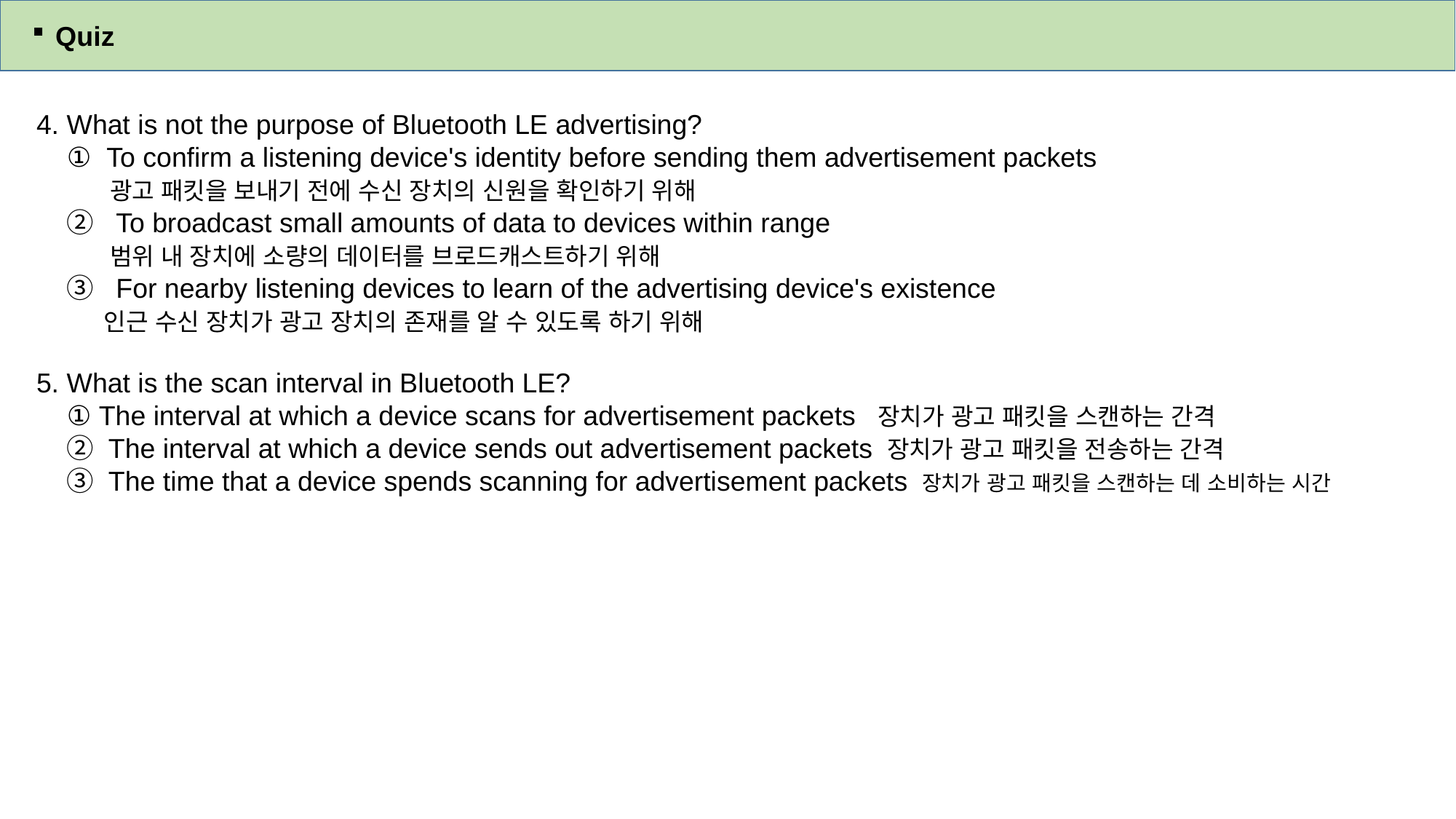

Quiz
4. What is not the purpose of Bluetooth LE advertising?
    ①  To confirm a listening device's identity before sending them advertisement packets
         광고 패킷을 보내기 전에 수신 장치의 신원을 확인하기 위해
    ②  To broadcast small amounts of data to devices within range
         범위 내 장치에 소량의 데이터를 브로드캐스트하기 위해
    ③  For nearby listening devices to learn of the advertising device's existence
        인근 수신 장치가 광고 장치의 존재를 알 수 있도록 하기 위해
5. What is the scan interval in Bluetooth LE?
    ① The interval at which a device scans for advertisement packets  장치가 광고 패킷을 스캔하는 간격
    ② The interval at which a device sends out advertisement packets 장치가 광고 패킷을 전송하는 간격
    ③ The time that a device spends scanning for advertisement packets 장치가 광고 패킷을 스캔하는 데 소비하는 시간